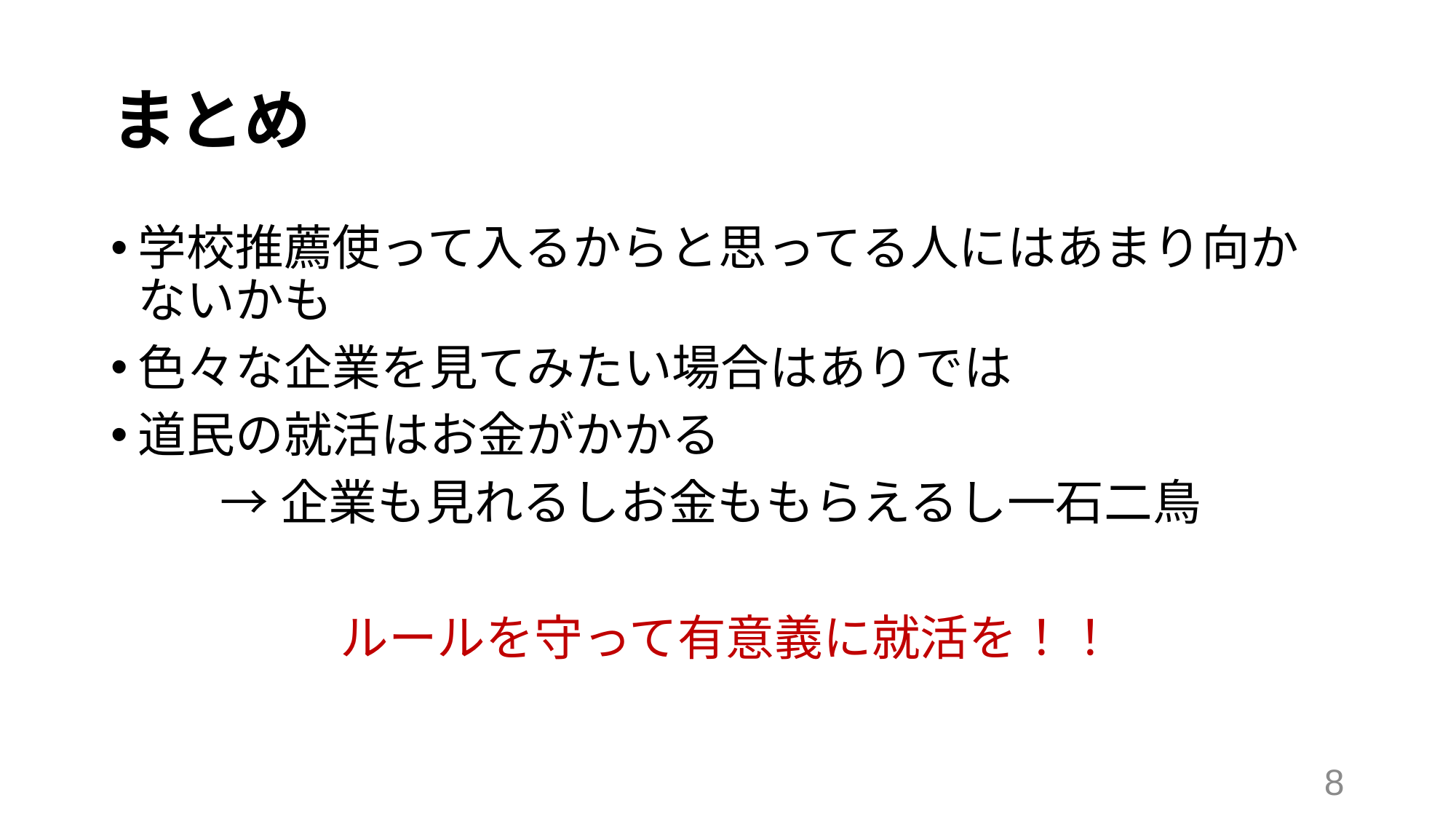

# まとめ
学校推薦使って入るからと思ってる人にはあまり向かないかも
色々な企業を見てみたい場合はありでは
道民の就活はお金がかかる
	→企業も見れるしお金ももらえるし一石二鳥

ルールを守って有意義に就活を！！
8